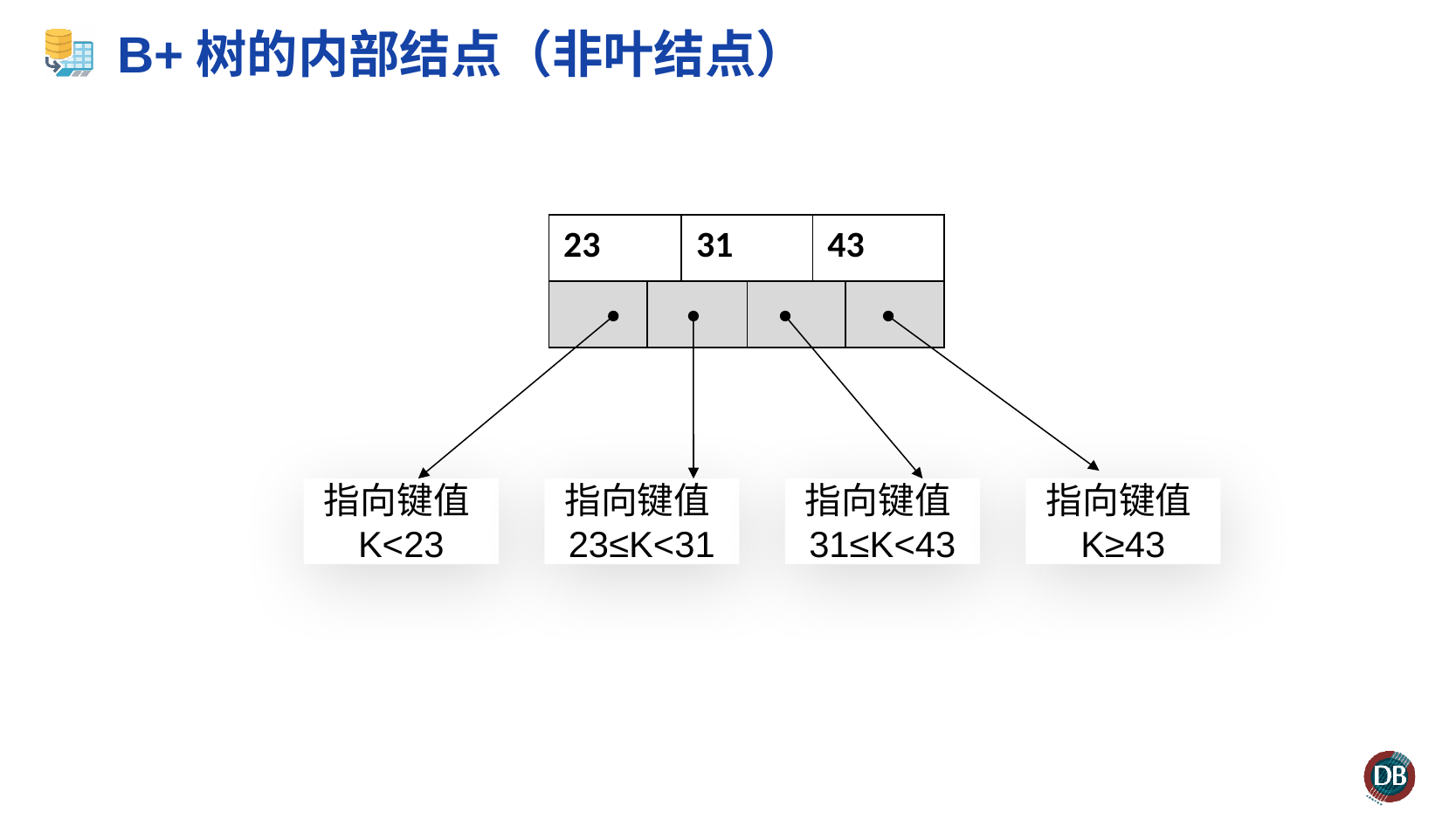

# B+树的内部结点（非叶结点）
| 23 |  | 31 |  | 43 |  |
| --- | --- | --- | --- | --- | --- |
|  |  |  |  |  |  |

指向键值K≥43
指向键值K<23
指向键值23≤K<31
指向键值31≤K<43